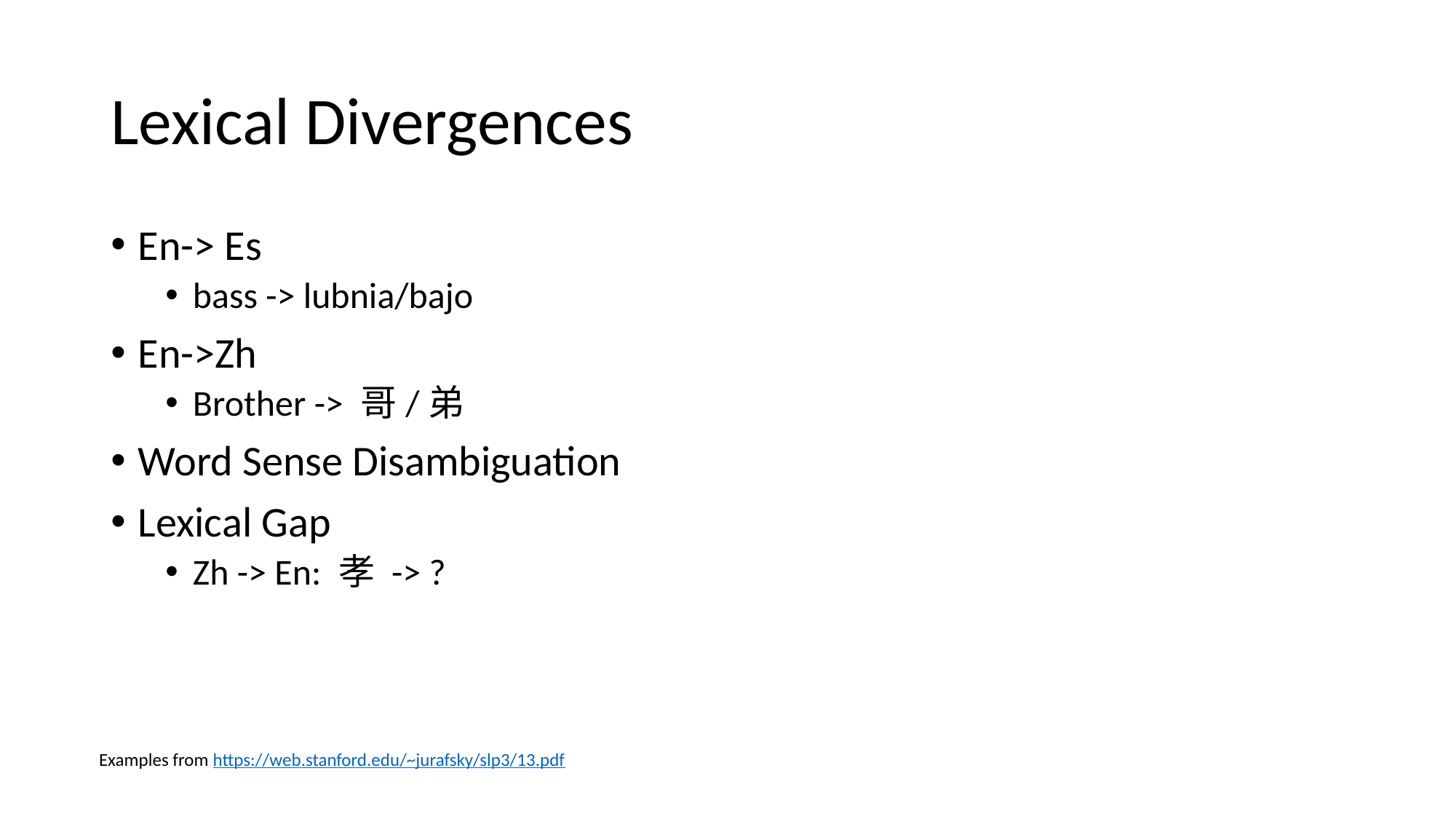

# Lexical Divergences
En-> Es
bass -> lubnia/bajo
En->Zh
Brother -> 哥/弟
Word Sense Disambiguation
Lexical Gap
Zh -> En: 孝 -> ?

Examples from https://web.stanford.edu/~jurafsky/slp3/13.pdf